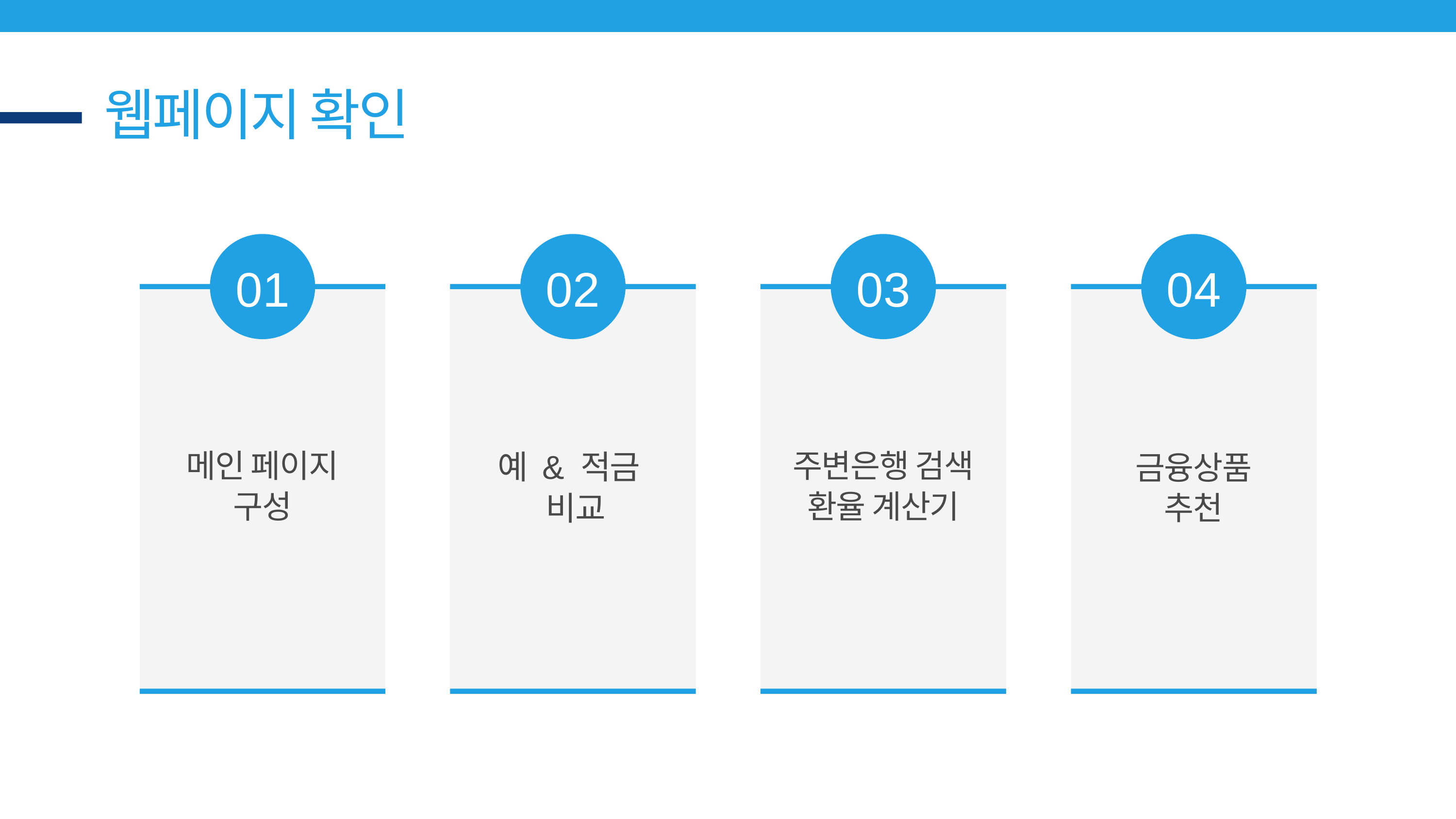

웹페이지 확인

01

02

03

04

메인 페이지
구성
주변은행 검색
환율 계산기
예 & 적금
비교
금융상품
추천